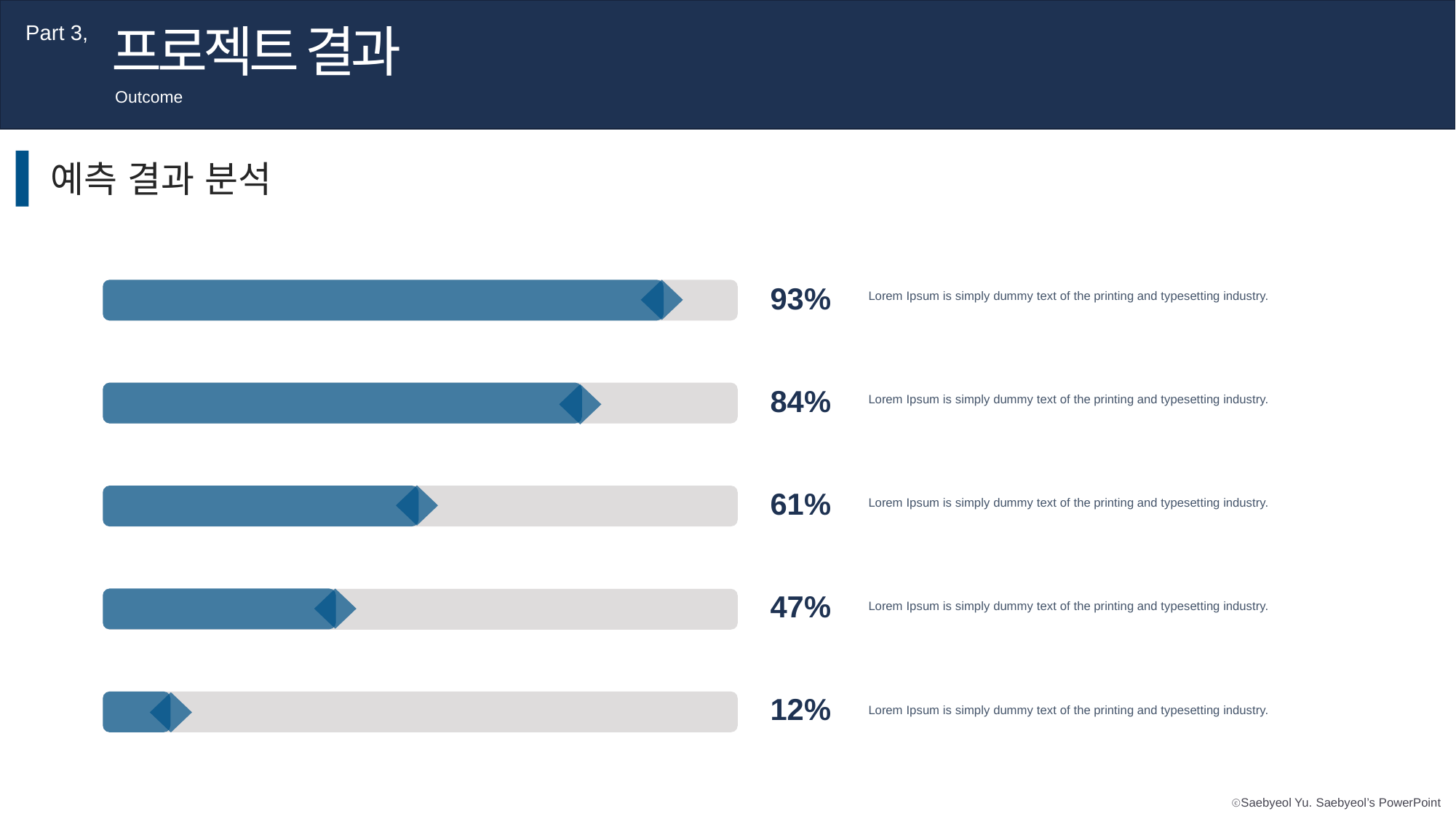

프로젝트 결과
Part 3,
Outcome

예측 결과 분석
93%

Lorem Ipsum is simply dummy text of the printing and typesetting industry.
84%

Lorem Ipsum is simply dummy text of the printing and typesetting industry.
61%

Lorem Ipsum is simply dummy text of the printing and typesetting industry.
47%

Lorem Ipsum is simply dummy text of the printing and typesetting industry.
12%

Lorem Ipsum is simply dummy text of the printing and typesetting industry.